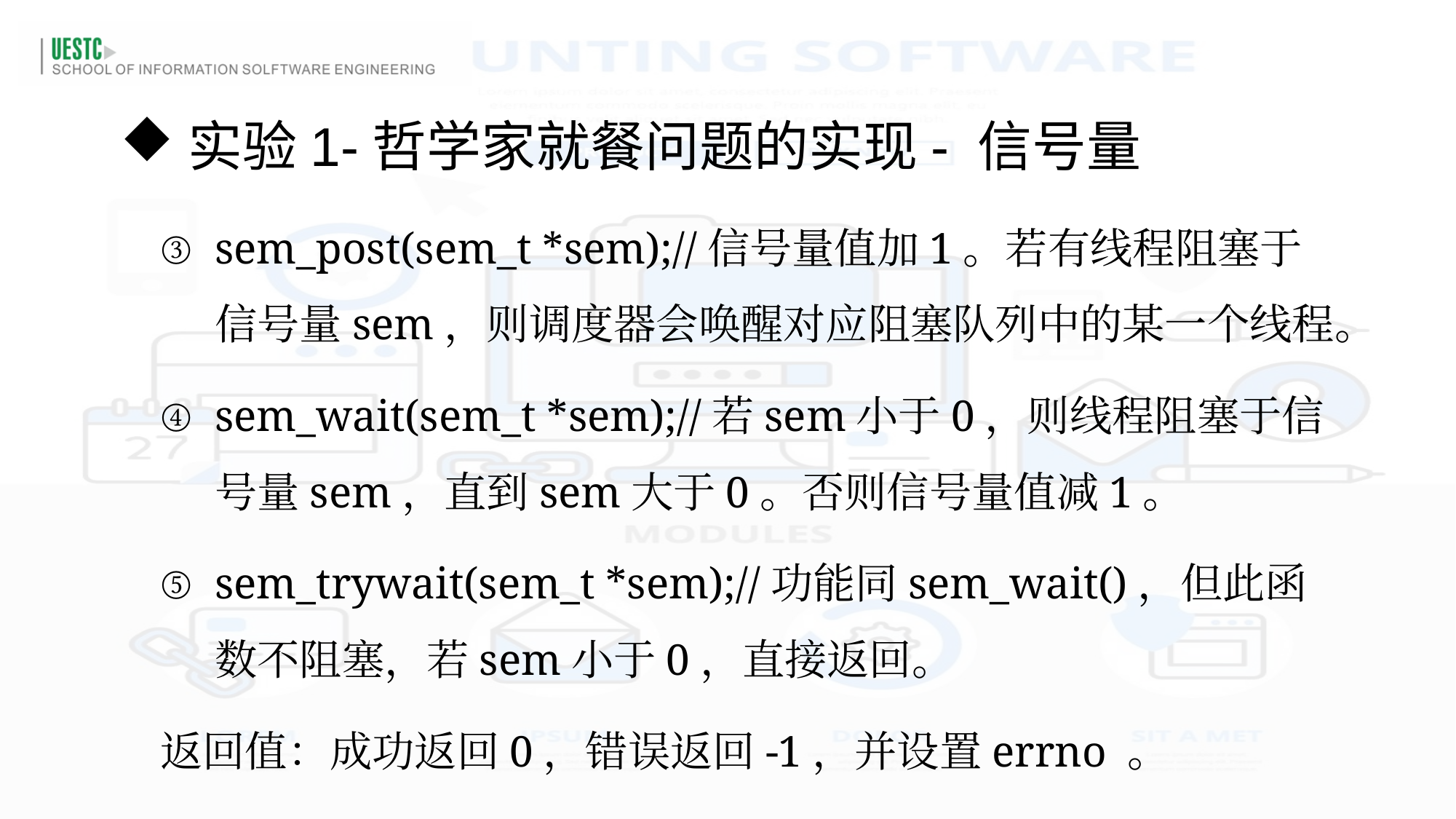

实验1-哲学家就餐问题的实现- 信号量
sem_post(sem_t *sem);//信号量值加1。若有线程阻塞于信号量sem，则调度器会唤醒对应阻塞队列中的某一个线程。
sem_wait(sem_t *sem);//若sem小于0，则线程阻塞于信号量sem，直到sem大于0。否则信号量值减1。
sem_trywait(sem_t *sem);//功能同sem_wait()，但此函数不阻塞，若sem小于0，直接返回。
返回值：成功返回0，错误返回-1，并设置errno 。